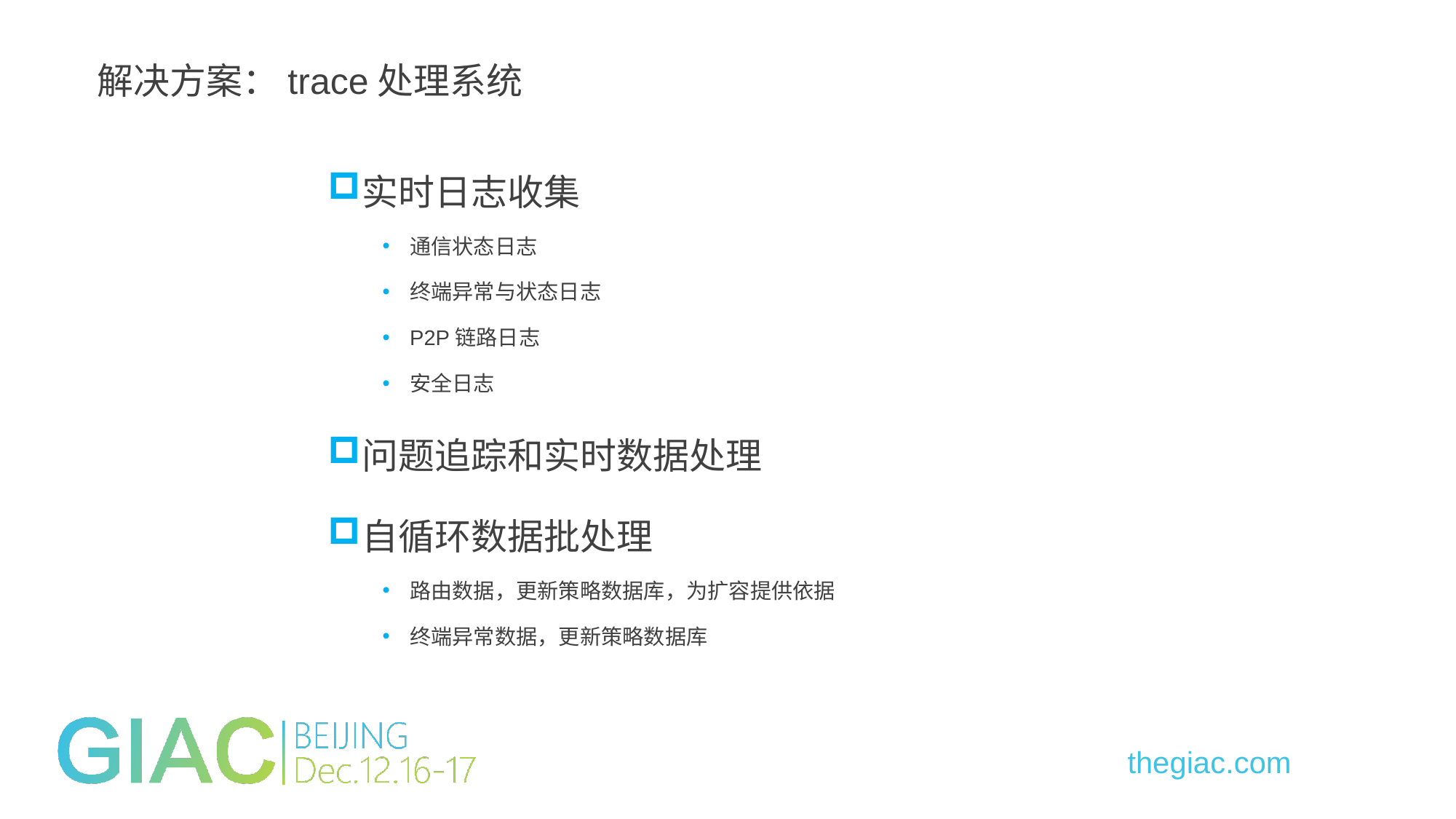

解决方案：trace处理系统
实时日志收集
通信状态日志
终端异常与状态日志
P2P链路日志
安全日志
问题追踪和实时数据处理
自循环数据批处理
路由数据，更新策略数据库，为扩容提供依据
终端异常数据，更新策略数据库